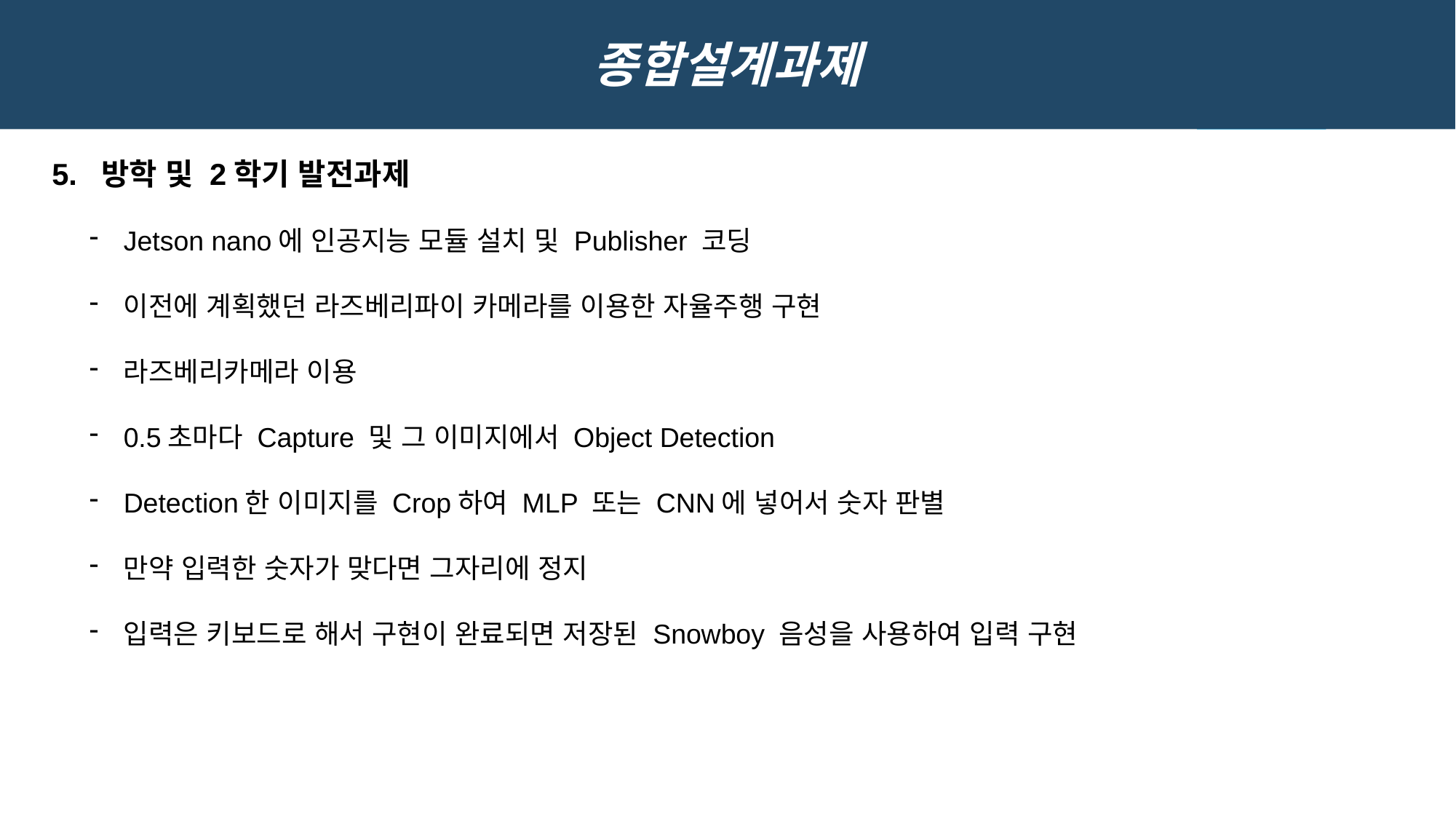

종합설계과제

5.  방학 및 2학기 발전과제

Jetson nano에 인공지능 모듈 설치 및 Publisher 코딩

이전에 계획했던 라즈베리파이 카메라를 이용한 자율주행 구현

라즈베리카메라 이용

0.5초마다 Capture 및 그 이미지에서 Object Detection

Detection한 이미지를 Crop하여 MLP 또는 CNN에 넣어서 숫자 판별

만약 입력한 숫자가 맞다면 그자리에 정지

입력은 키보드로 해서 구현이 완료되면 저장된 Snowboy 음성을 사용하여 입력 구현